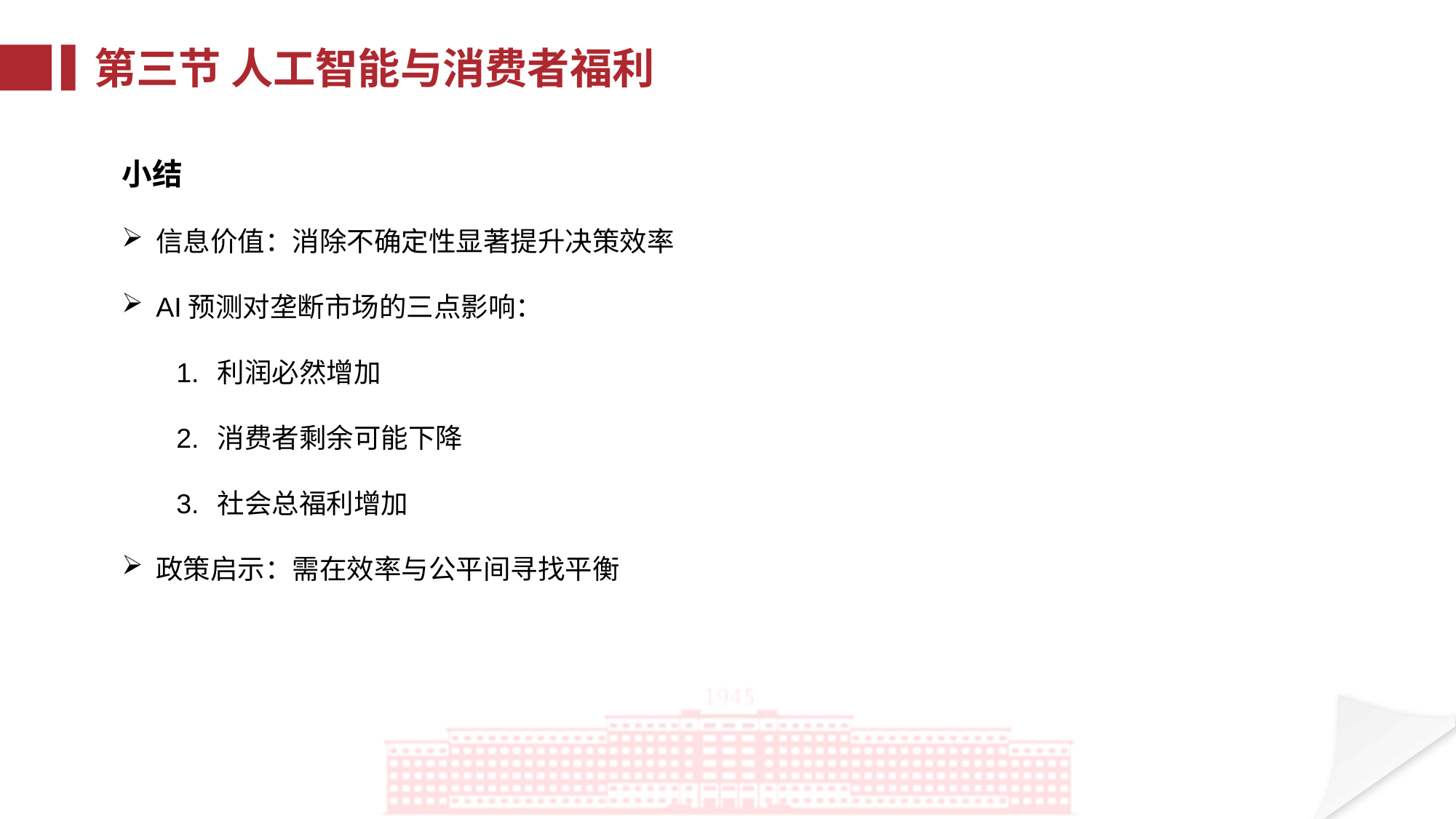

第三节 人工智能与消费者福利

小结
信息价值：消除不确定性显著提升决策效率
AI预测对垄断市场的三点影响：
利润必然增加
消费者剩余可能下降
社会总福利增加
政策启示：需在效率与公平间寻找平衡